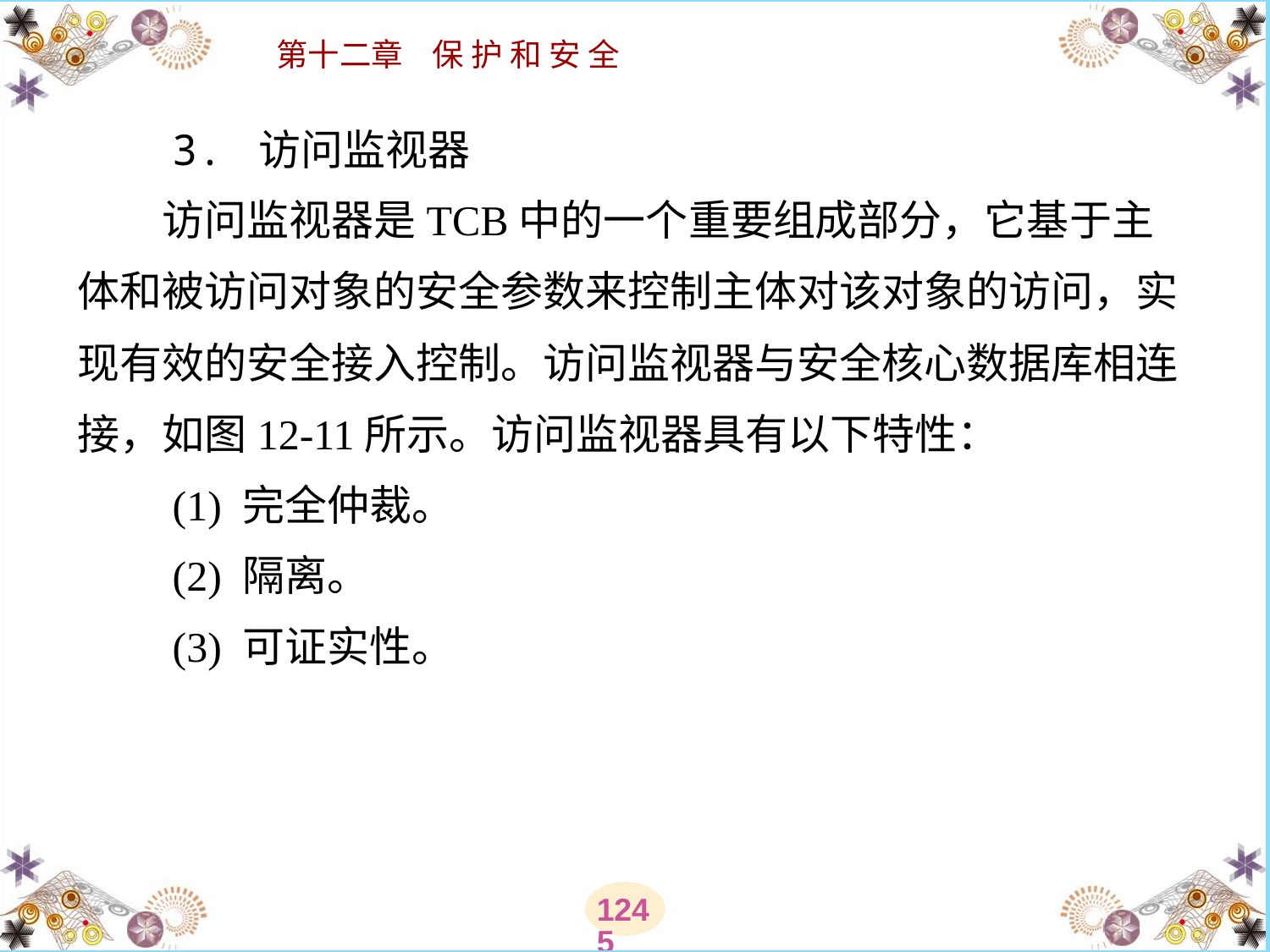

# 3. 访问监视器 　　访问监视器是TCB中的一个重要组成部分，它基于主体和被访问对象的安全参数来控制主体对该对象的访问，实现有效的安全接入控制。访问监视器与安全核心数据库相连接，如图12-11所示。访问监视器具有以下特性： 　　(1) 完全仲裁。 　　(2) 隔离。 　　(3) 可证实性。